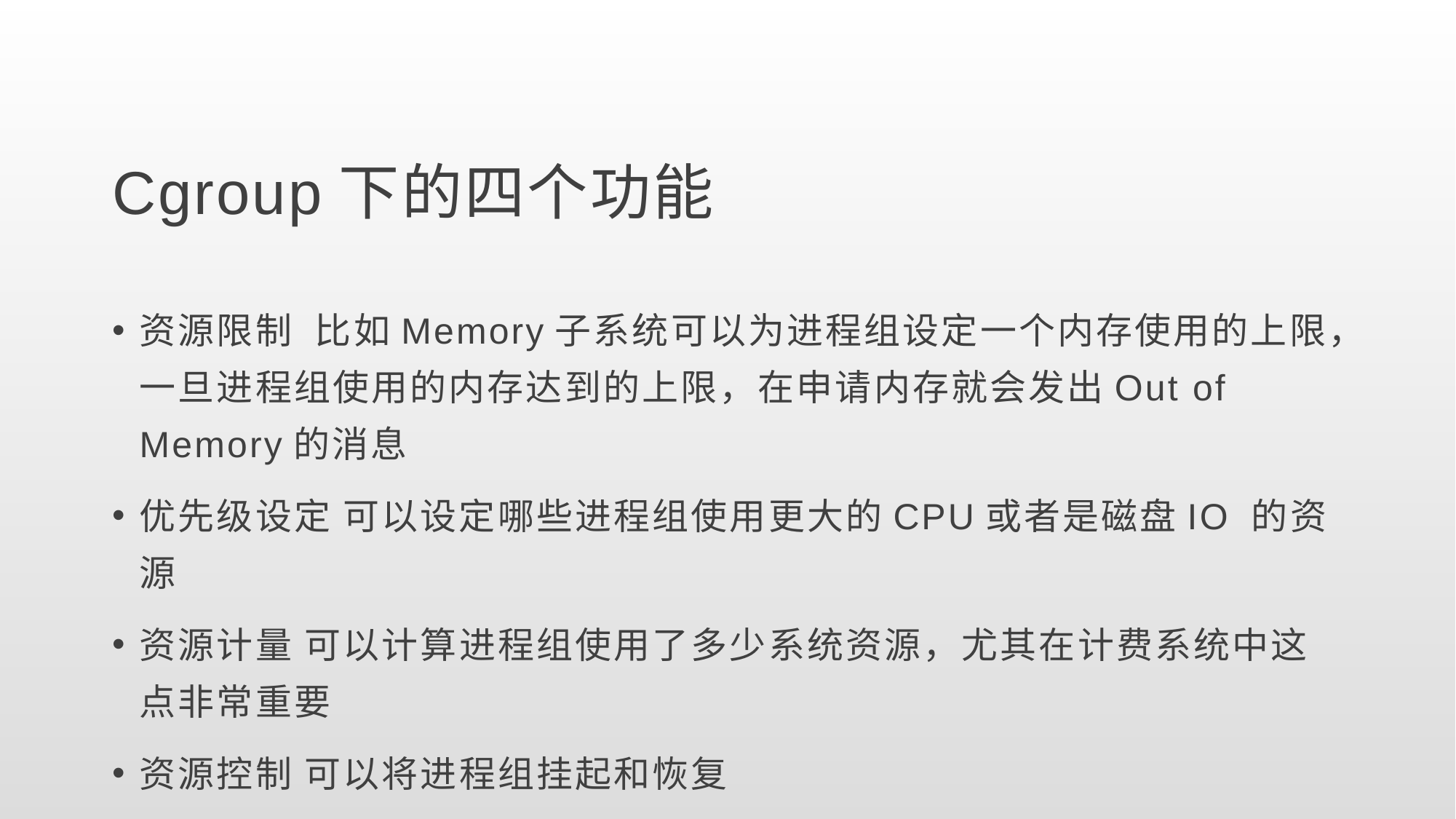

Cgroup下的四个功能

资源限制  比如Memory子系统可以为进程组设定一个内存使用的上限，一旦进程组使用的内存达到的上限，在申请内存就会发出Out of Memory的消息
优先级设定 可以设定哪些进程组使用更大的CPU或者是磁盘IO 的资源
资源计量 可以计算进程组使用了多少系统资源，尤其在计费系统中这点非常重要
资源控制 可以将进程组挂起和恢复